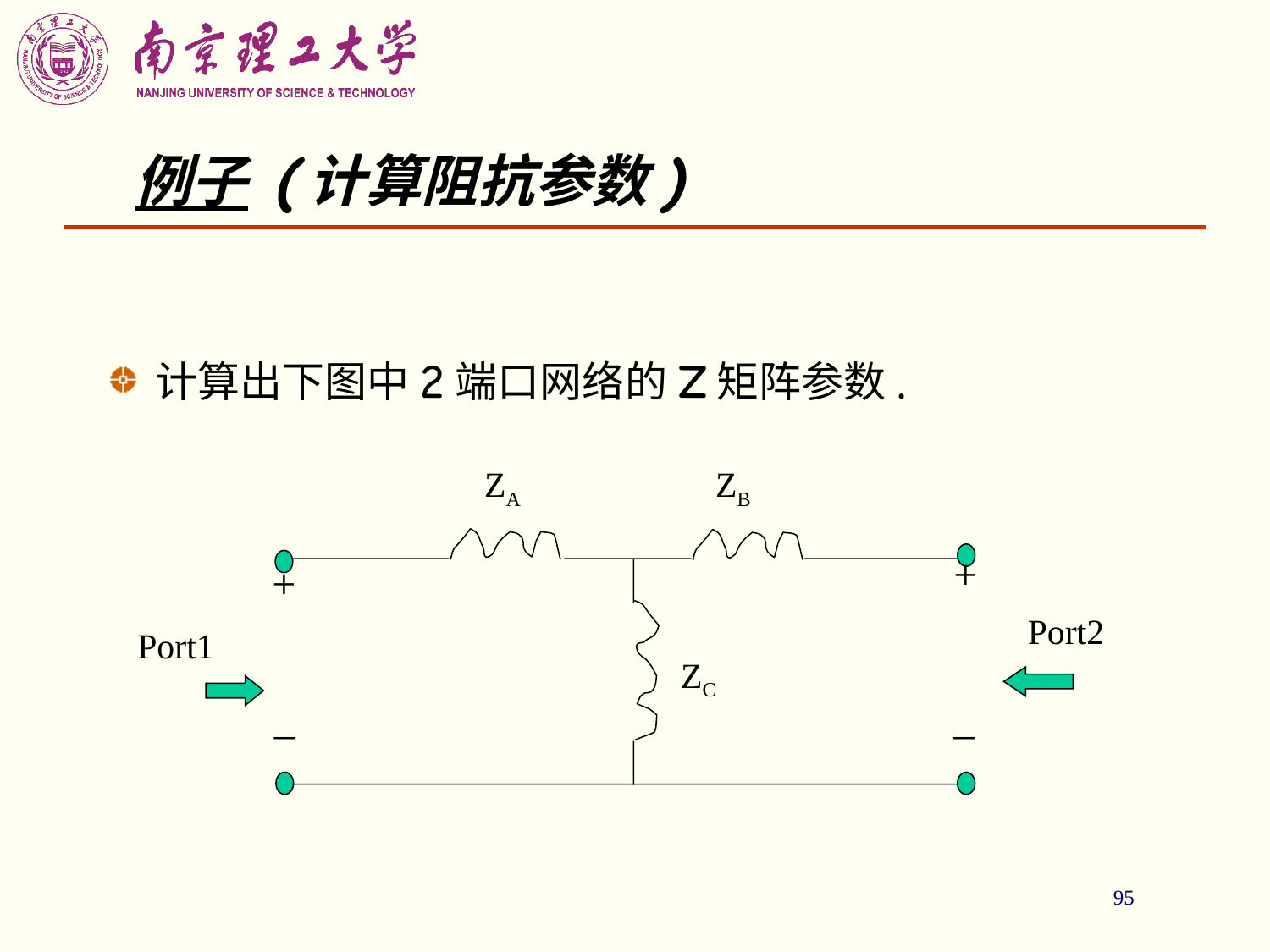

95
例子 (计算阻抗参数)
计算出下图中2端口网络的Z矩阵参数.
ZA
ZB

+

+

Port1
ZC

_
_

Port2